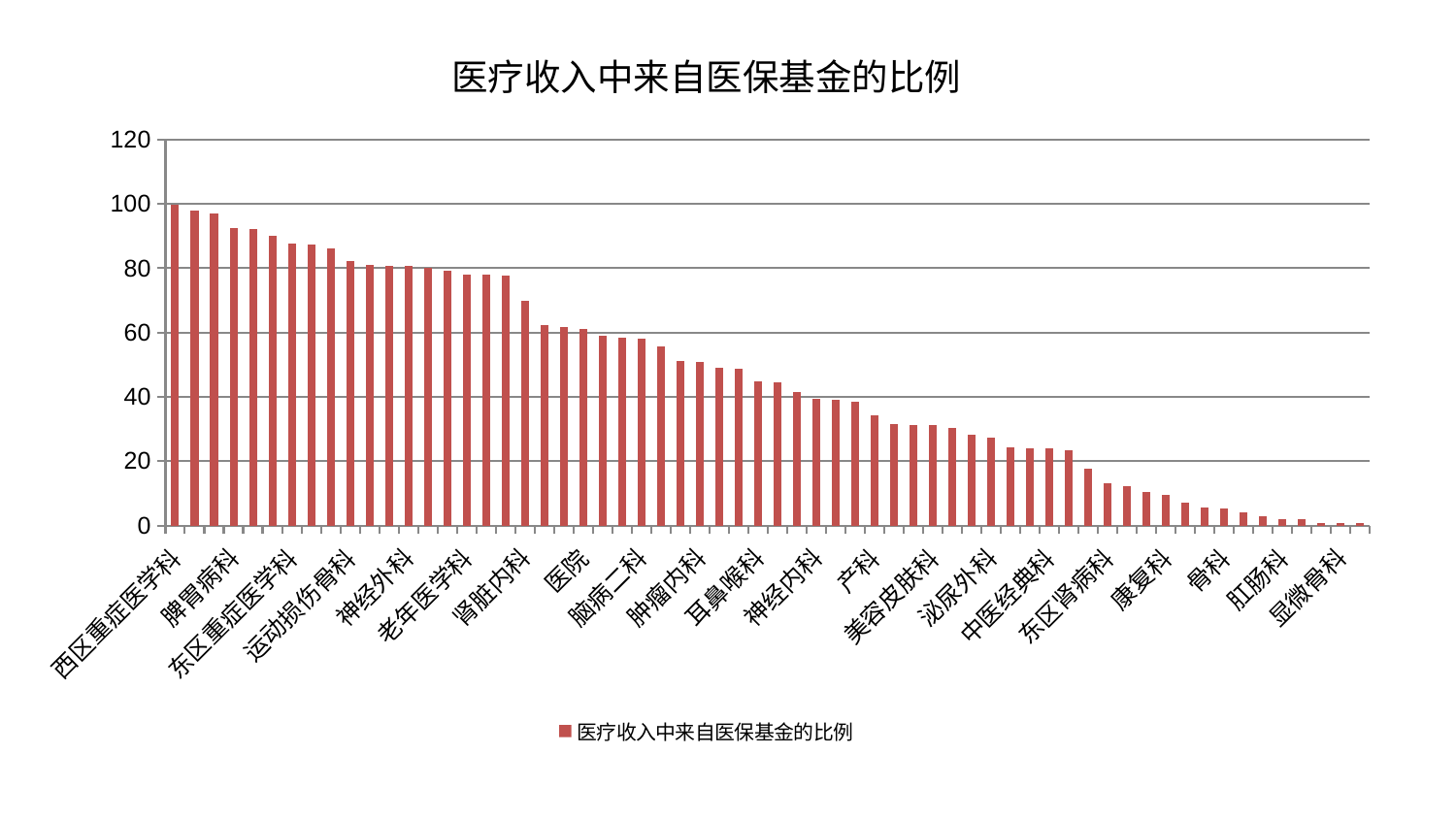

### Chart: 医疗收入中来自医保基金的比例

| Category | 医疗收入中来自医保基金的比例 |
|---|---|
| 西区重症医学科 | 99.87641399410975 |
| 针灸科 | 97.84388359785467 |
| 综合内科 | 96.96599797343262 |
| 脾胃病科 | 92.64356465905637 |
| 小儿推拿科 | 92.26859943593118 |
| 心病二科 | 90.02903619416497 |
| 东区重症医学科 | 87.76891501696602 |
| 妇科 | 87.45910357004294 |
| 脊柱骨科 | 86.26257995579776 |
| 运动损伤骨科 | 82.23796233785106 |
| 肝胆外科 | 81.14055538866359 |
| 呼吸内科 | 80.8208856909753 |
| 神经外科 | 80.80508386289597 |
| 周围血管科 | 80.0347239749054 |
| 乳腺甲状腺外科 | 79.14932247271685 |
| 老年医学科 | 78.12192371833405 |
| 男科 | 77.99958788290017 |
| 普通外科 | 77.82351405384212 |
| 肾脏内科 | 69.93440125333514 |
| 心血管内科 | 62.32790154115011 |
| 血液科 | 61.742586525222755 |
| 医院 | 61.038947238665145 |
| 脑病一科 | 58.968318309286126 |
| 皮肤科 | 58.28813140558544 |
| 脑病二科 | 58.10417891539959 |
| 妇二科 | 55.615499837428395 |
| 治未病中心 | 51.09398627800843 |
| 肿瘤内科 | 50.725636229945145 |
| 微创骨科 | 49.0143782792098 |
| 口腔科 | 48.721905012925035 |
| 耳鼻喉科 | 44.762516864603356 |
| 心病四科 | 44.514984737081576 |
| 小儿骨科 | 41.60870907111405 |
| 神经内科 | 39.447738009378575 |
| 心病三科 | 39.09157815755151 |
| 推拿科 | 38.38837613817443 |
| 产科 | 34.1511090860148 |
| 身心医学科 | 31.392986090340045 |
| 重症医学科 | 31.150173733244557 |
| 美容皮肤科 | 31.112450493582912 |
| 儿科 | 30.367154694180478 |
| 肝病科 | 28.36687176245425 |
| 泌尿外科 | 27.425567583643474 |
| 内分泌科 | 24.146375756235017 |
| 风湿病科 | 24.08006698344185 |
| 中医经典科 | 23.894081989800895 |
| 眼科 | 23.52978803049517 |
| 创伤骨科 | 17.75137184405211 |
| 东区肾病科 | 13.21442880674002 |
| 胸外科 | 12.06813501373285 |
| 中医外治中心 | 10.468886261803402 |
| 康复科 | 9.65339528718301 |
| 妇科妇二科合并 | 6.950730991485976 |
| 关节骨科 | 5.59899450330672 |
| 骨科 | 5.286239577240082 |
| 心病一科 | 4.050187520845738 |
| 肾病科 | 2.864687036526936 |
| 肛肠科 | 2.0670421331703936 |
| 消化内科 | 1.8219623641107852 |
| 脾胃科消化科合并 | 0.8303182912309026 |
| 显微骨科 | 0.7347585293386194 |
| 脑病三科 | 0.7030738728482699 |
91